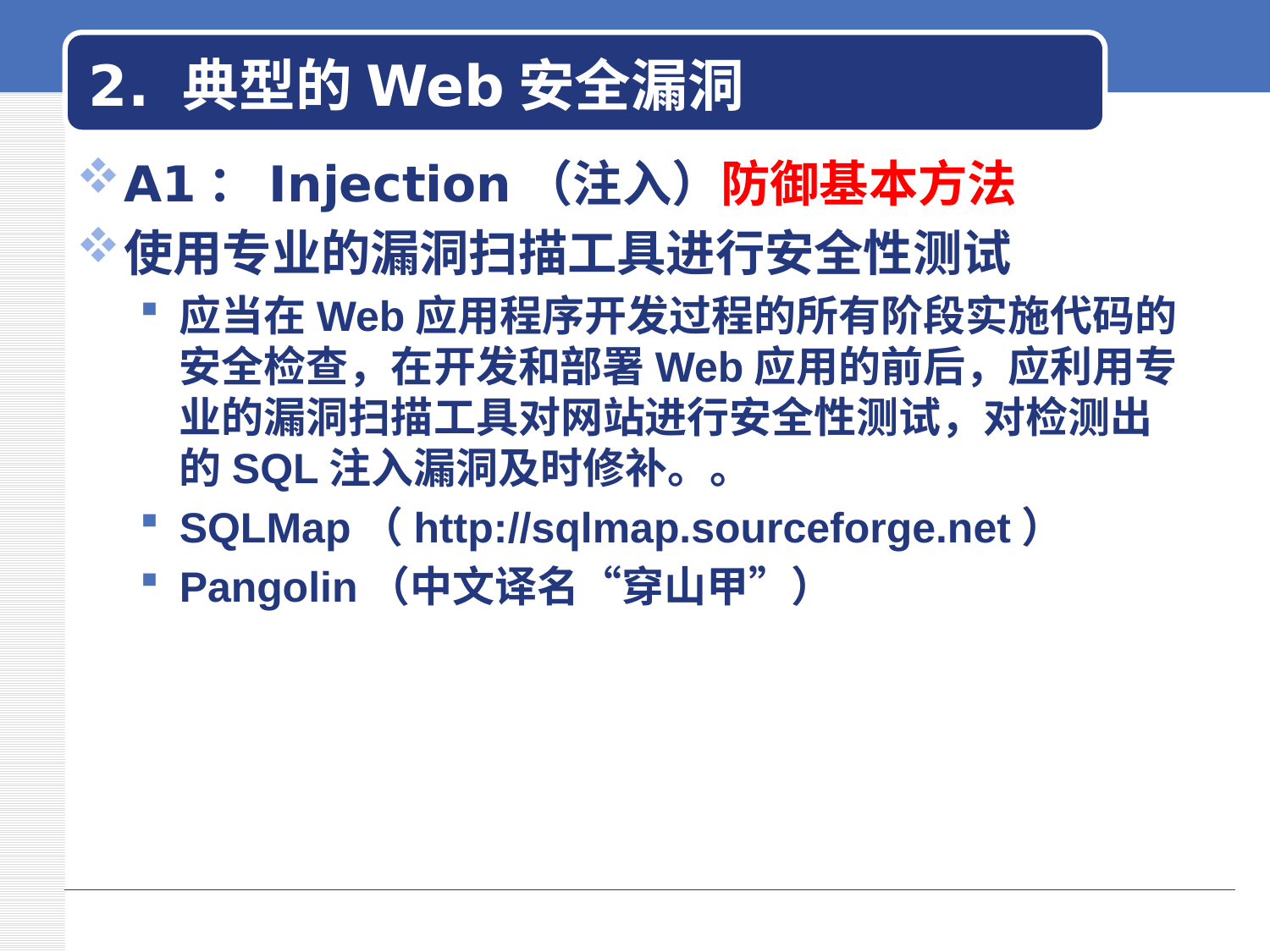

# 2. 典型的Web安全漏洞
A1：Injection（注入）防御基本方法
使用专业的漏洞扫描工具进行安全性测试
应当在Web应用程序开发过程的所有阶段实施代码的安全检查，在开发和部署Web应用的前后，应利用专业的漏洞扫描工具对网站进行安全性测试，对检测出的SQL注入漏洞及时修补。。
SQLMap（http://sqlmap.sourceforge.net）
Pangolin（中文译名“穿山甲”）